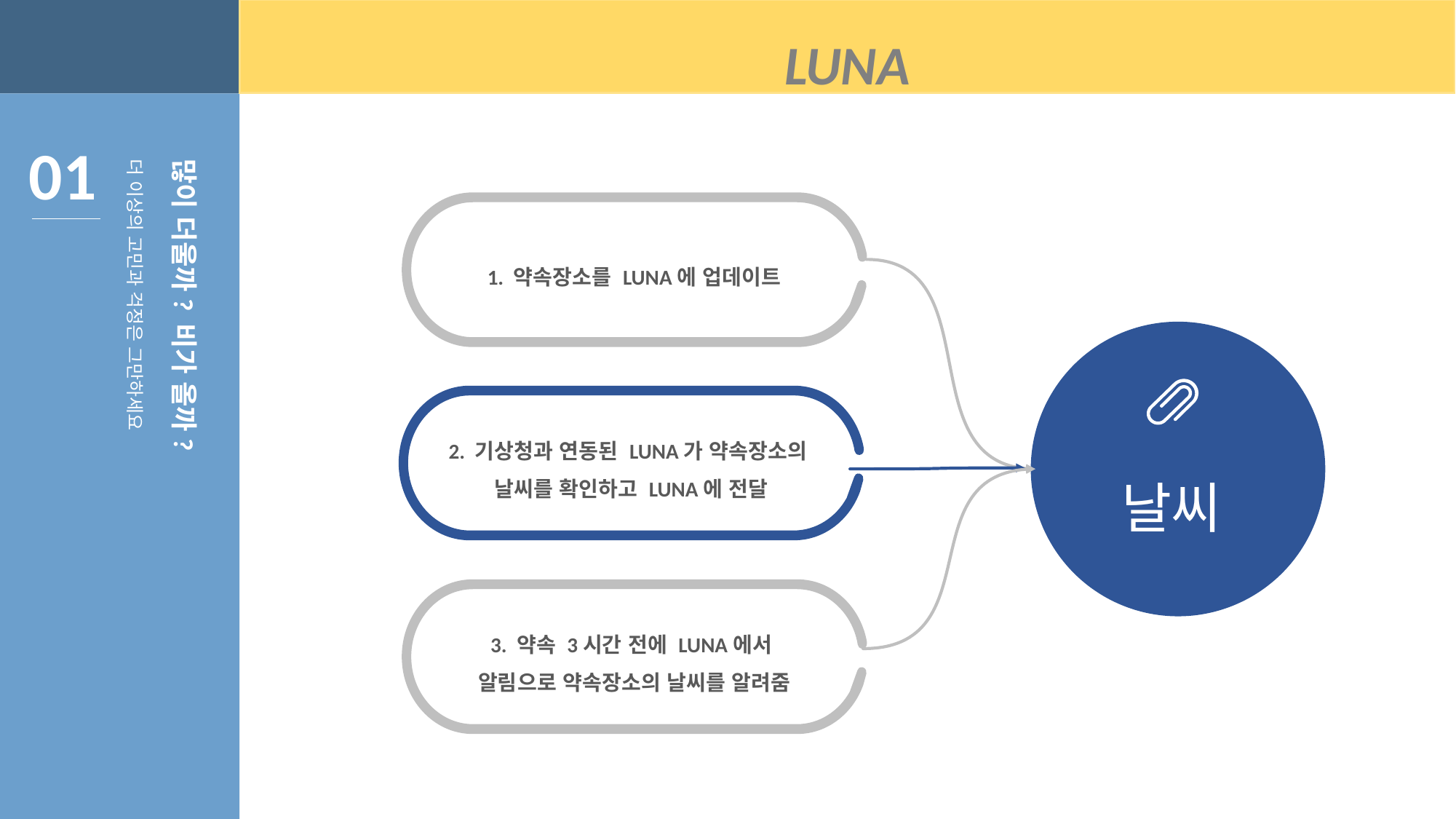

나만의 실록

LUNA
많이 더울까? 비가 올까?
더 이상의 고민과 걱정은 그만하세요
04
01
1. 약속장소를 LUNA에 업데이트

2. 기상청과 연동된 LUNA가 약속장소의
날씨를 확인하고 LUNA에 전달
날씨
3. 약속 3시간 전에 LUNA에서
알림으로 약속장소의 날씨를 알려줌